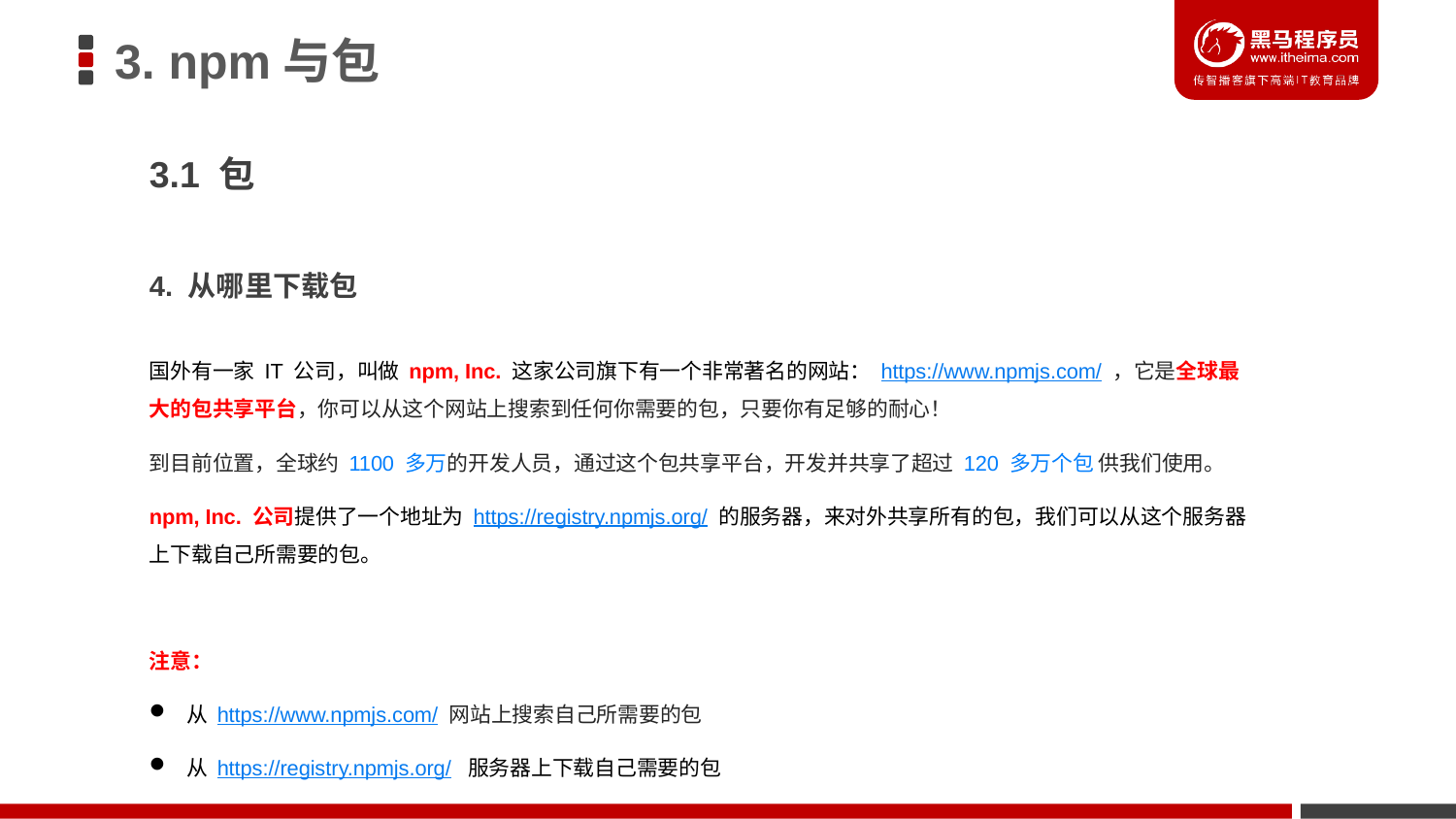

# 3. npm与包
3.1 包
4. 从哪里下载包
国外有一家 IT 公司，叫做 npm, Inc. 这家公司旗下有一个非常著名的网站： https://www.npmjs.com/ ，它是全球最大的包共享平台，你可以从这个网站上搜索到任何你需要的包，只要你有足够的耐心！
到目前位置，全球约 1100 多万的开发人员，通过这个包共享平台，开发并共享了超过 120 多万个包 供我们使用。
npm, Inc. 公司提供了一个地址为 https://registry.npmjs.org/ 的服务器，来对外共享所有的包，我们可以从这个服务器上下载自己所需要的包。

注意：
 从 https://www.npmjs.com/ 网站上搜索自己所需要的包
 从 https://registry.npmjs.org/  服务器上下载自己需要的包